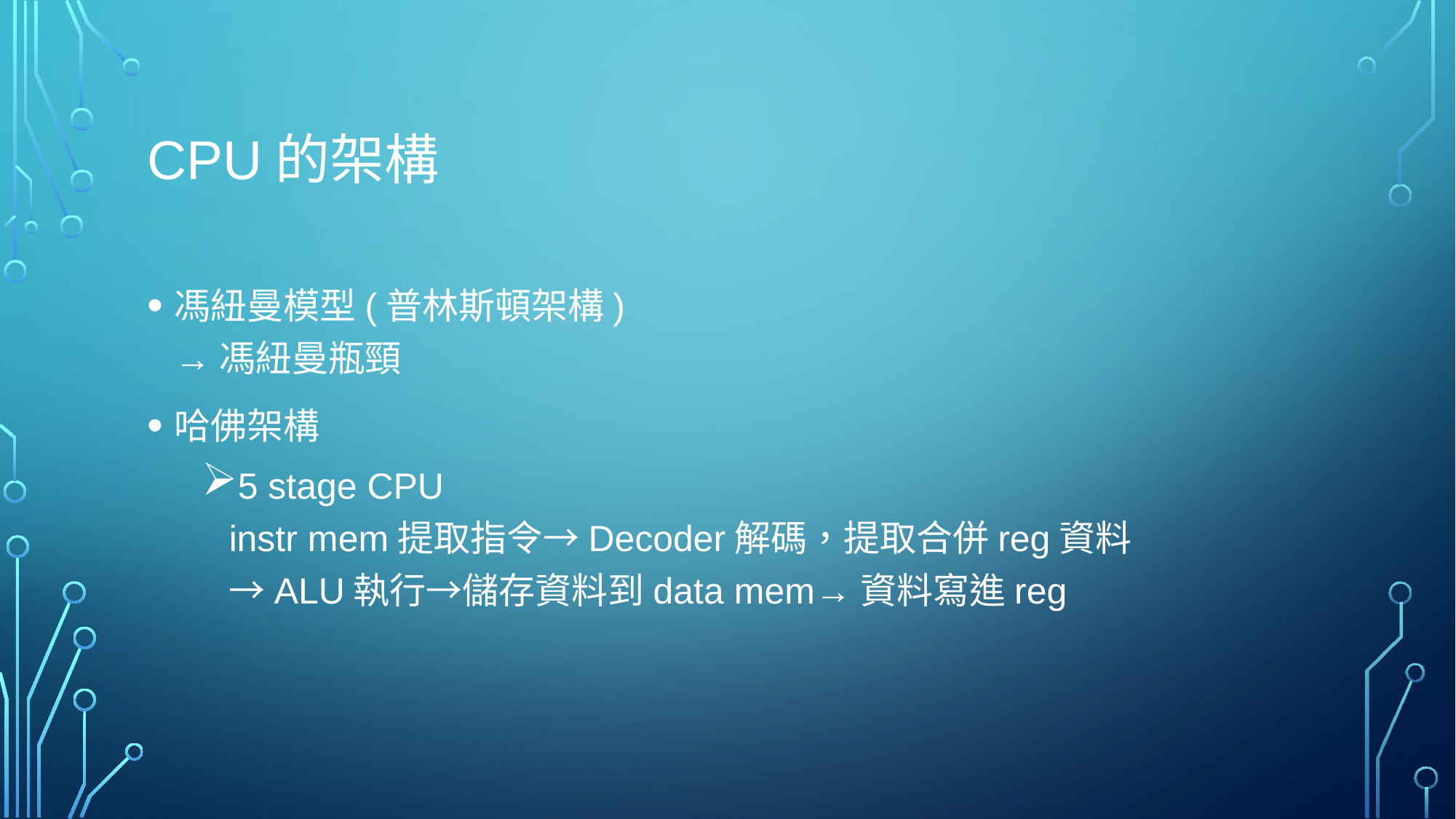

# CPU的架構
馮紐曼模型(普林斯頓架構)
→馮紐曼瓶頸
哈佛架構
5 stage CPU
instr mem提取指令→Decoder解碼，提取合併reg資料
→ALU執行→儲存資料到data mem→資料寫進reg